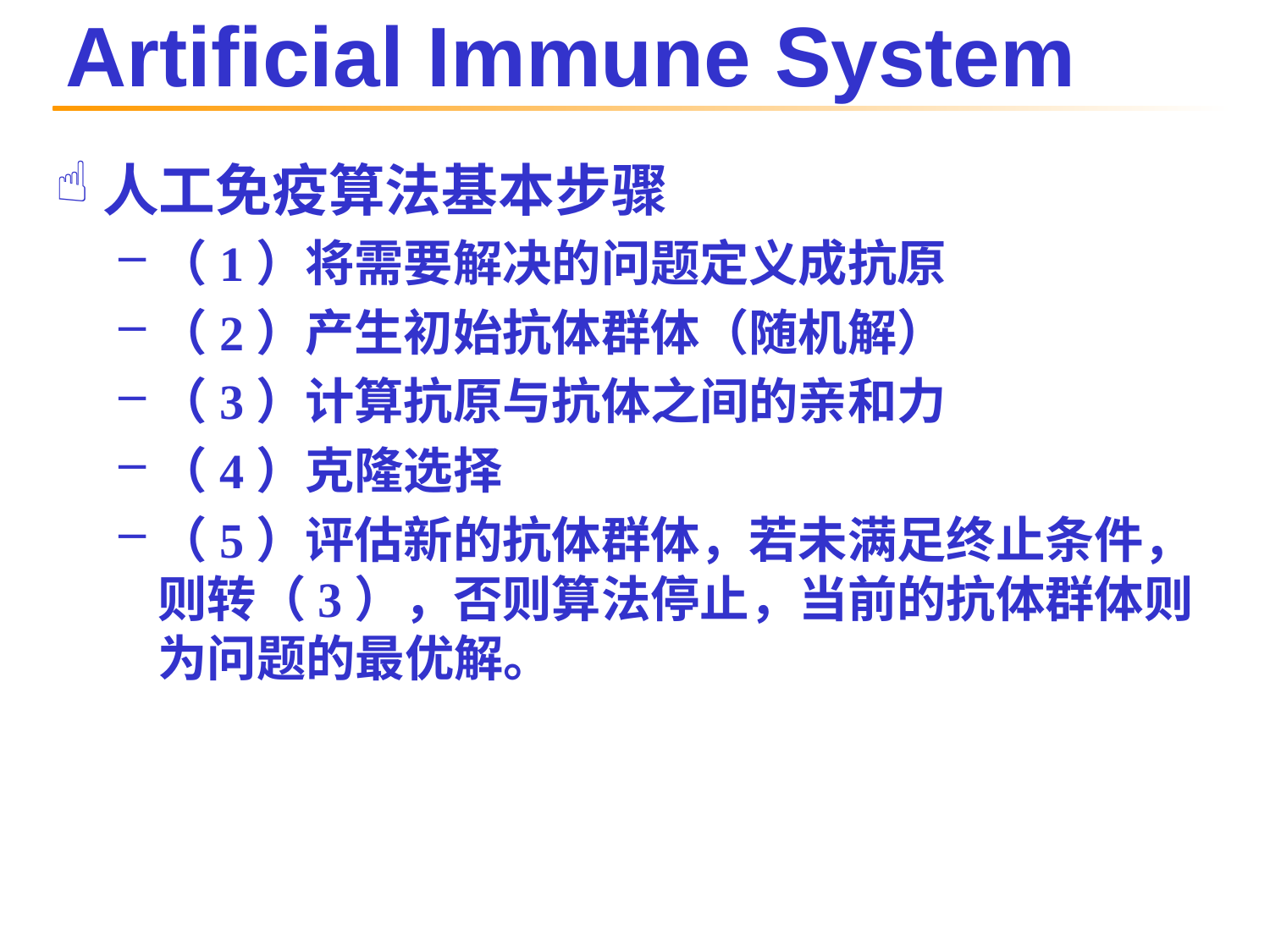

# Artificial Immune System
人工免疫算法基本步骤
（1）将需要解决的问题定义成抗原
（2）产生初始抗体群体（随机解）
（3）计算抗原与抗体之间的亲和力
（4）克隆选择
（5）评估新的抗体群体，若未满足终止条件，则转（3），否则算法停止，当前的抗体群体则为问题的最优解。